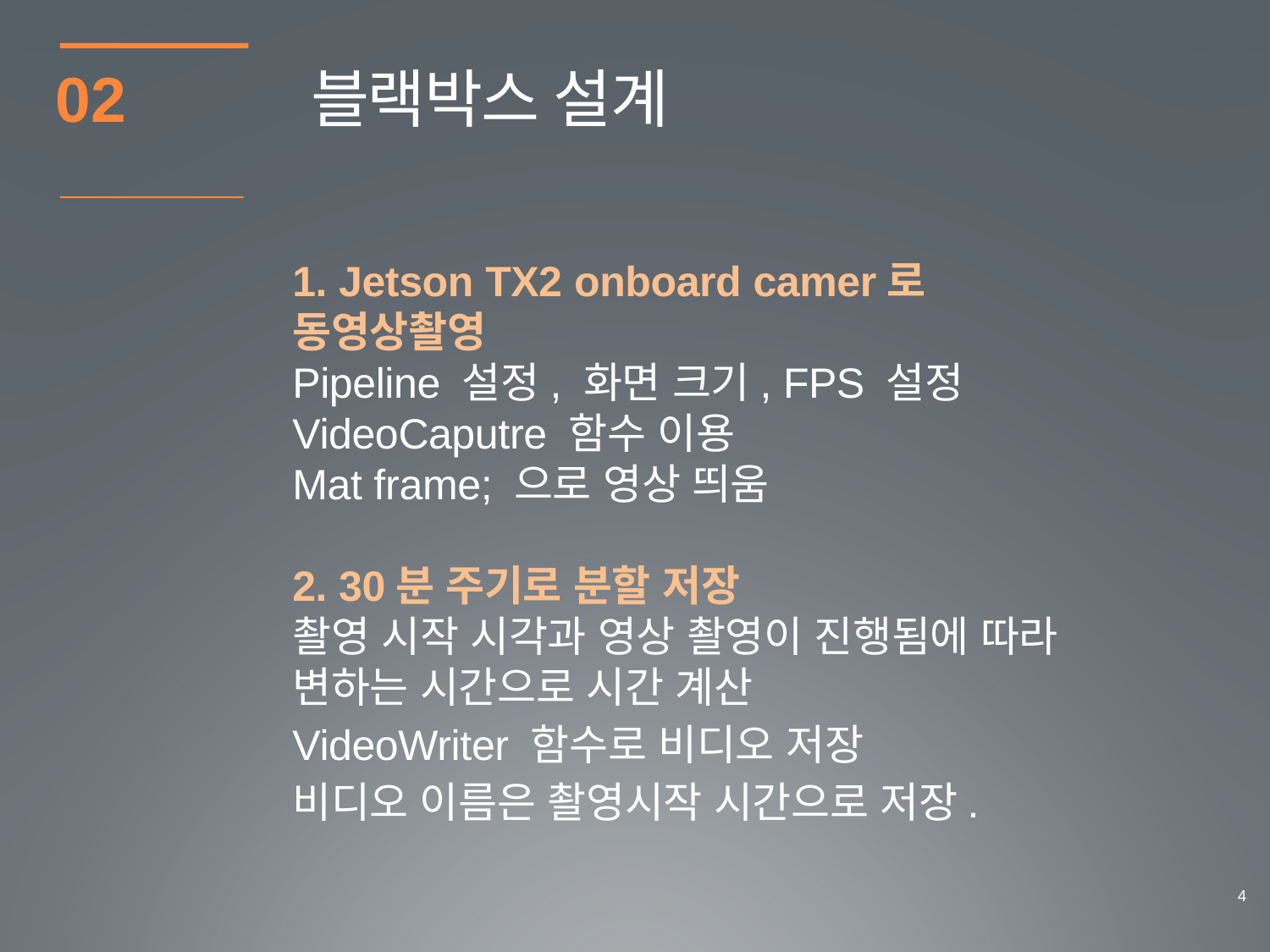

02
블랙박스 설계

1. Jetson TX2 onboard camer로 동영상촬영
Pipeline 설정, 화면 크기, FPS 설정
VideoCaputre 함수 이용
Mat frame; 으로 영상 띄움

2. 30분 주기로 분할 저장
촬영 시작 시각과 영상 촬영이 진행됨에 따라 변하는 시간으로 시간 계산
VideoWriter 함수로 비디오 저장
비디오 이름은 촬영시작 시간으로 저장.